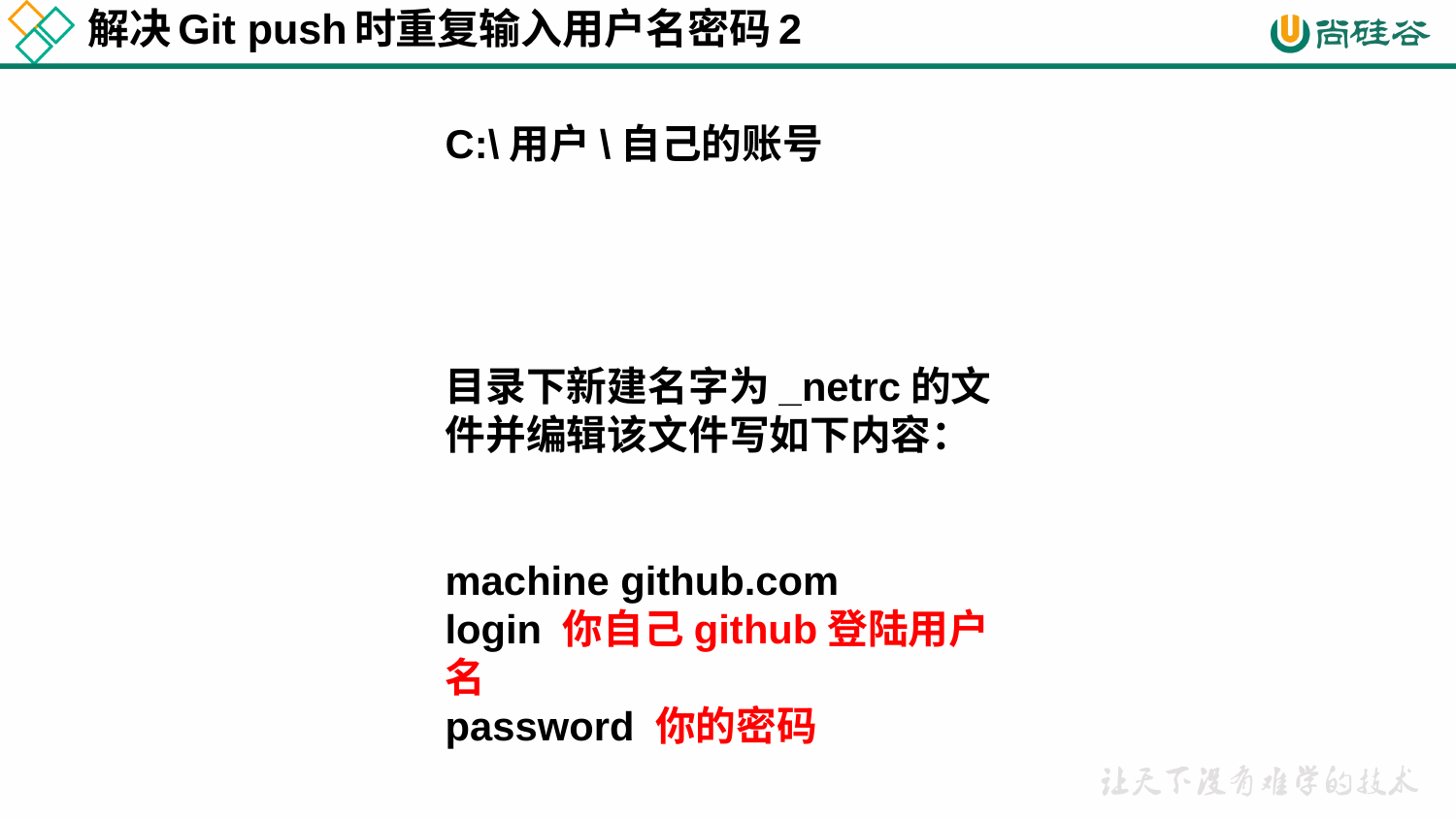

# 解决Git push时重复输入用户名密码2
C:\用户\自己的账号

目录下新建名字为_netrc的文件并编辑该文件写如下内容：

machine github.com
login 你自己github登陆用户名
password 你的密码